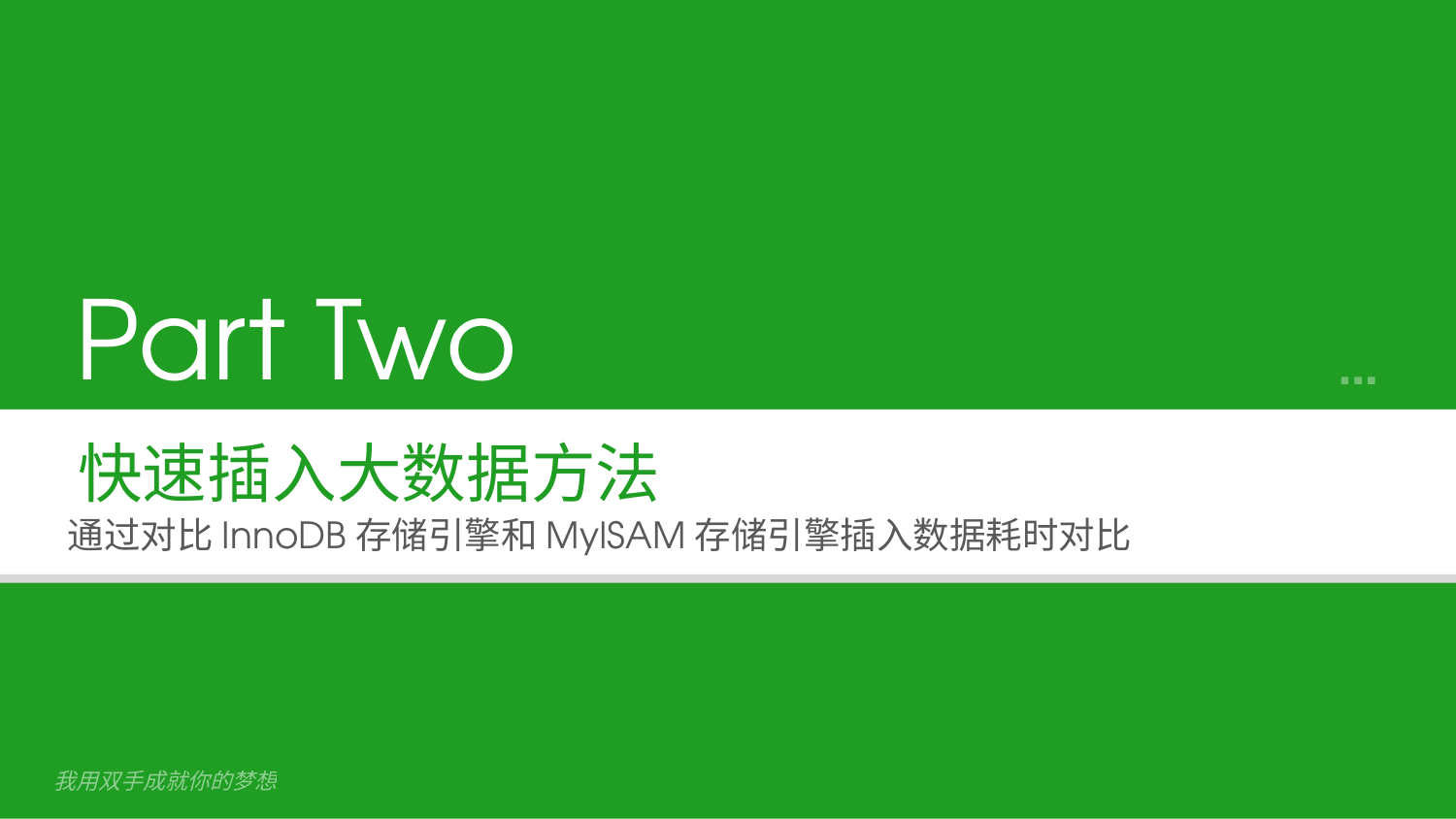

Part Two

快速插入大数据方法
通过对比InnoDB存储引擎和MyISAM存储引擎插入数据耗时对比

我用双手成就你的梦想